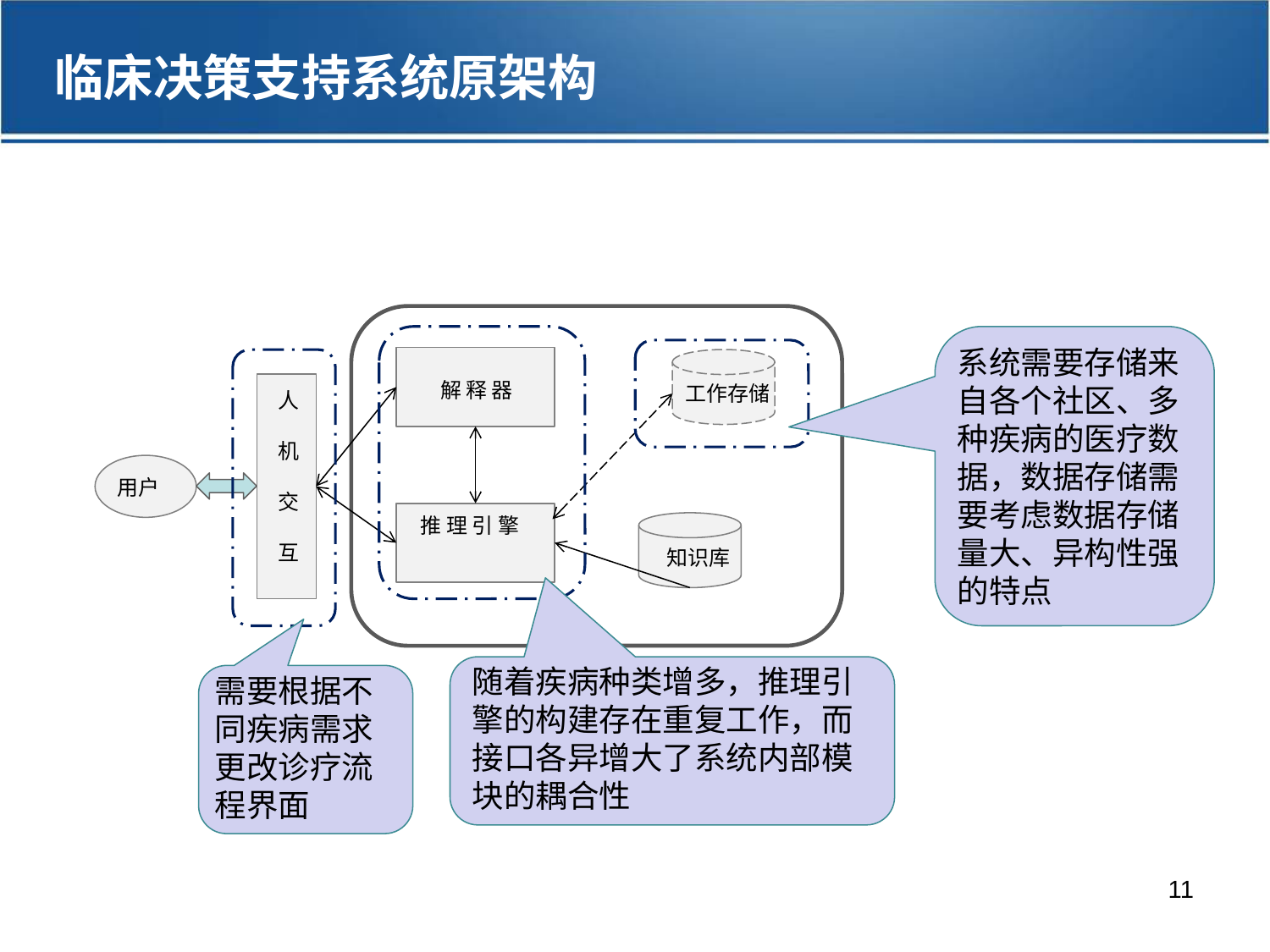

临床决策支持系统原架构

系统需要存储来自各个社区、多种疾病的医疗数据，数据存储需要考虑数据存储量大、异构性强的特点

解 释 器

工作存储
人

机

交

互

用户

推 理 引 擎

知识库
随着疾病种类增多，推理引擎的构建存在重复工作，而接口各异增大了系统内部模块的耦合性

需要根据不同疾病需求更改诊疗流程界面

11